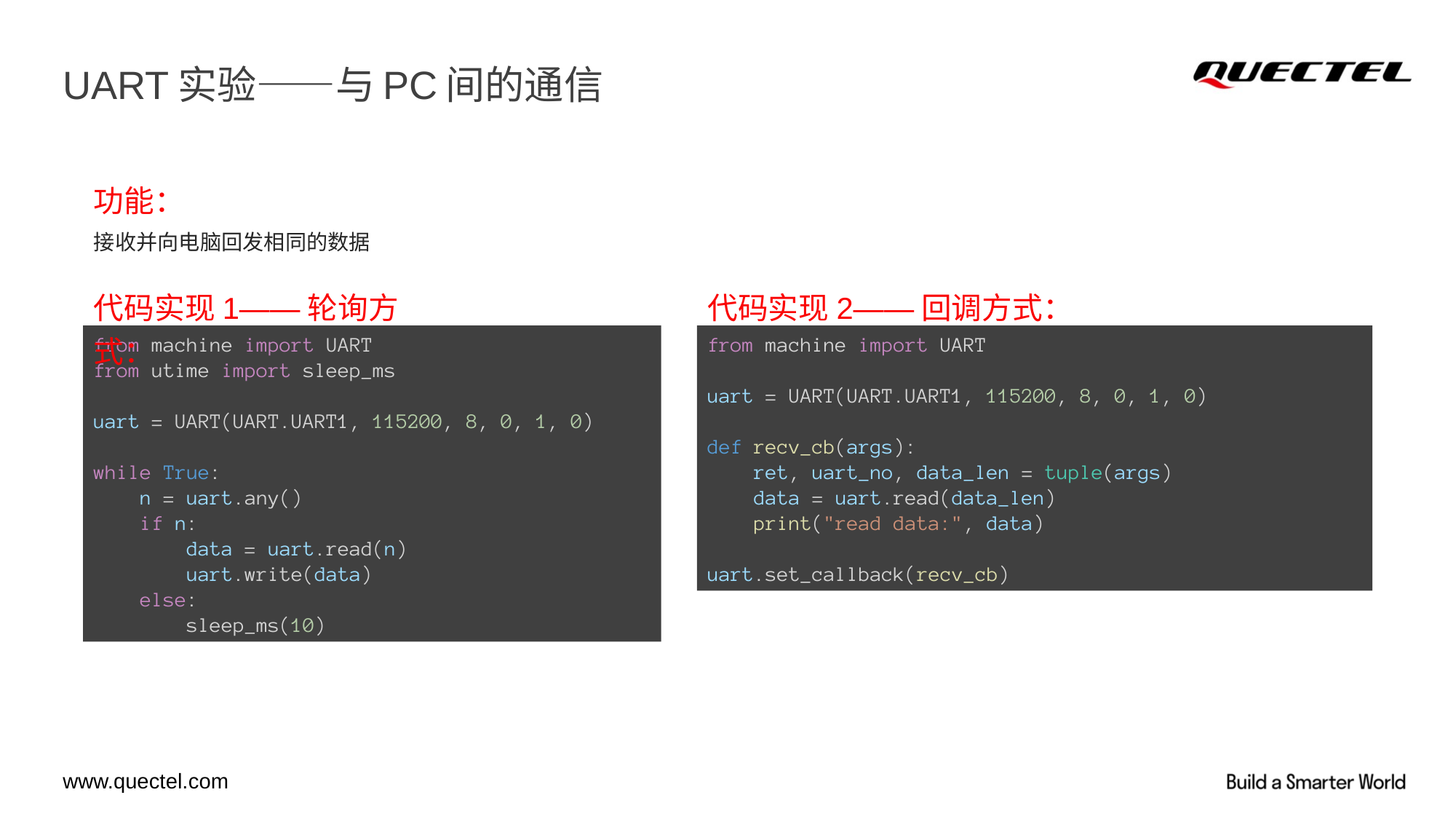

# UART实验——与PC间的通信
功能：
接收并向电脑回发相同的数据
代码实现1——轮询方式：
from machine import UART
from utime import sleep_ms
uart = UART(UART.UART1, 115200, 8, 0, 1, 0)
while True:
    n = uart.any()
    if n:
        data = uart.read(n)
        uart.write(data)
    else:
        sleep_ms(10)
代码实现2——回调方式：
from machine import UART
uart = UART(UART.UART1, 115200, 8, 0, 1, 0)
def recv_cb(args):
    ret, uart_no, data_len = tuple(args)
    data = uart.read(data_len)
    print("read data:", data)
uart.set_callback(recv_cb)